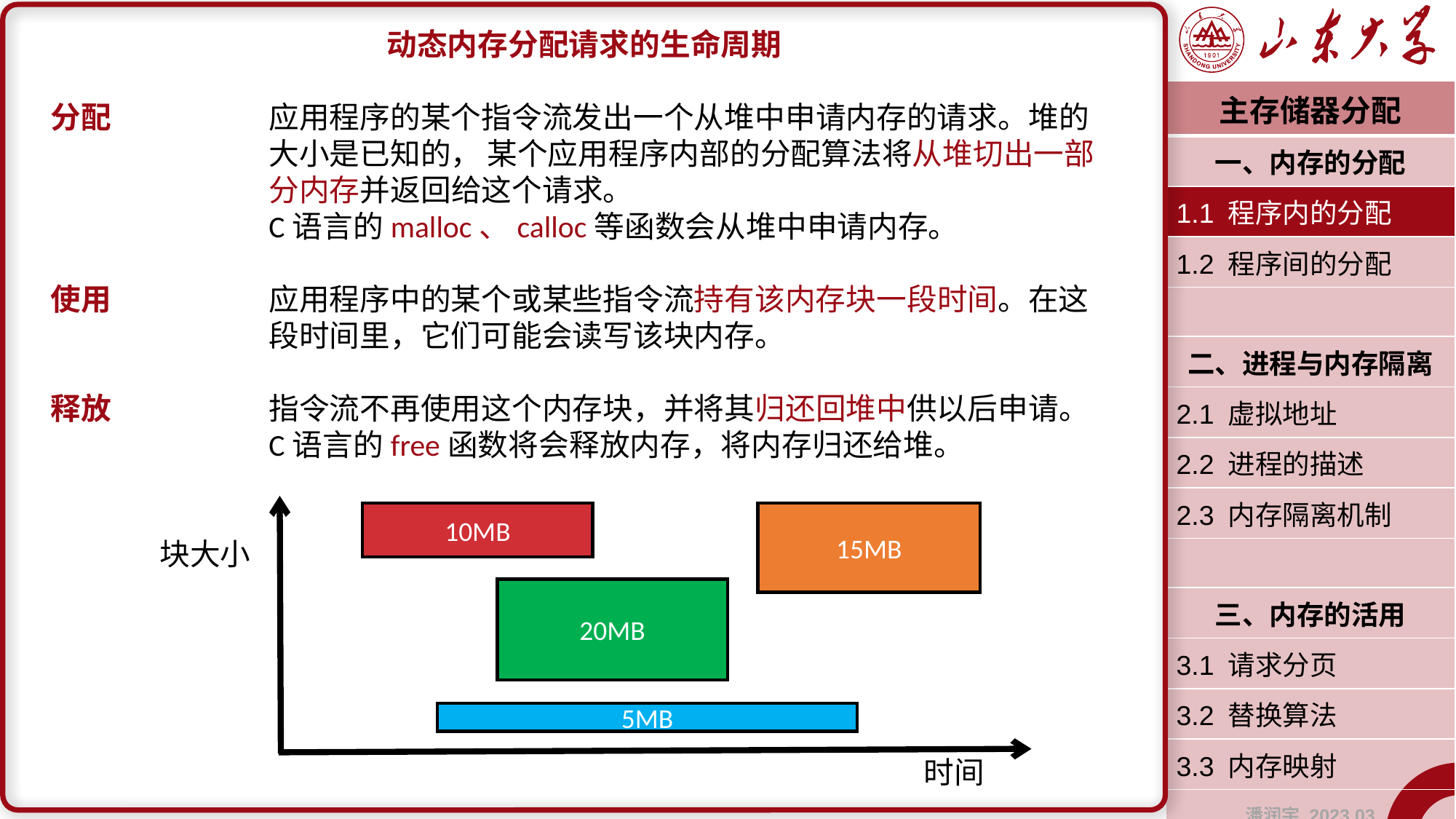

动态内存分配请求的生命周期

分配		应用程序的某个指令流发出一个从堆中申请内存的请求。堆的		大小是已知的，	某个应用程序内部的分配算法将从堆切出一部		分内存并返回给这个请求。
		C语言的malloc、calloc等函数会从堆中申请内存。

使用		应用程序中的某个或某些指令流持有该内存块一段时间。在这		段时间里，它们可能会读写该块内存。

释放		指令流不再使用这个内存块，并将其归还回堆中供以后申请。
		C语言的free函数将会释放内存，将内存归还给堆。

	块大小

								时间
| 主存储器分配 |
| --- |
| 一、内存的分配 |
| 1.1 程序内的分配 |
| 1.2 程序间的分配 |
|  |
| 二、进程与内存隔离 |
| 2.1 虚拟地址 |
| 2.2 进程的描述 |
| 2.3 内存隔离机制 |
|  |
| 三、内存的活用 |
| 3.1 请求分页 |
| 3.2 替换算法 |
| 3.3 内存映射 |
| 潘润宇 2023.03 |
10MB
15MB
20MB
5MB